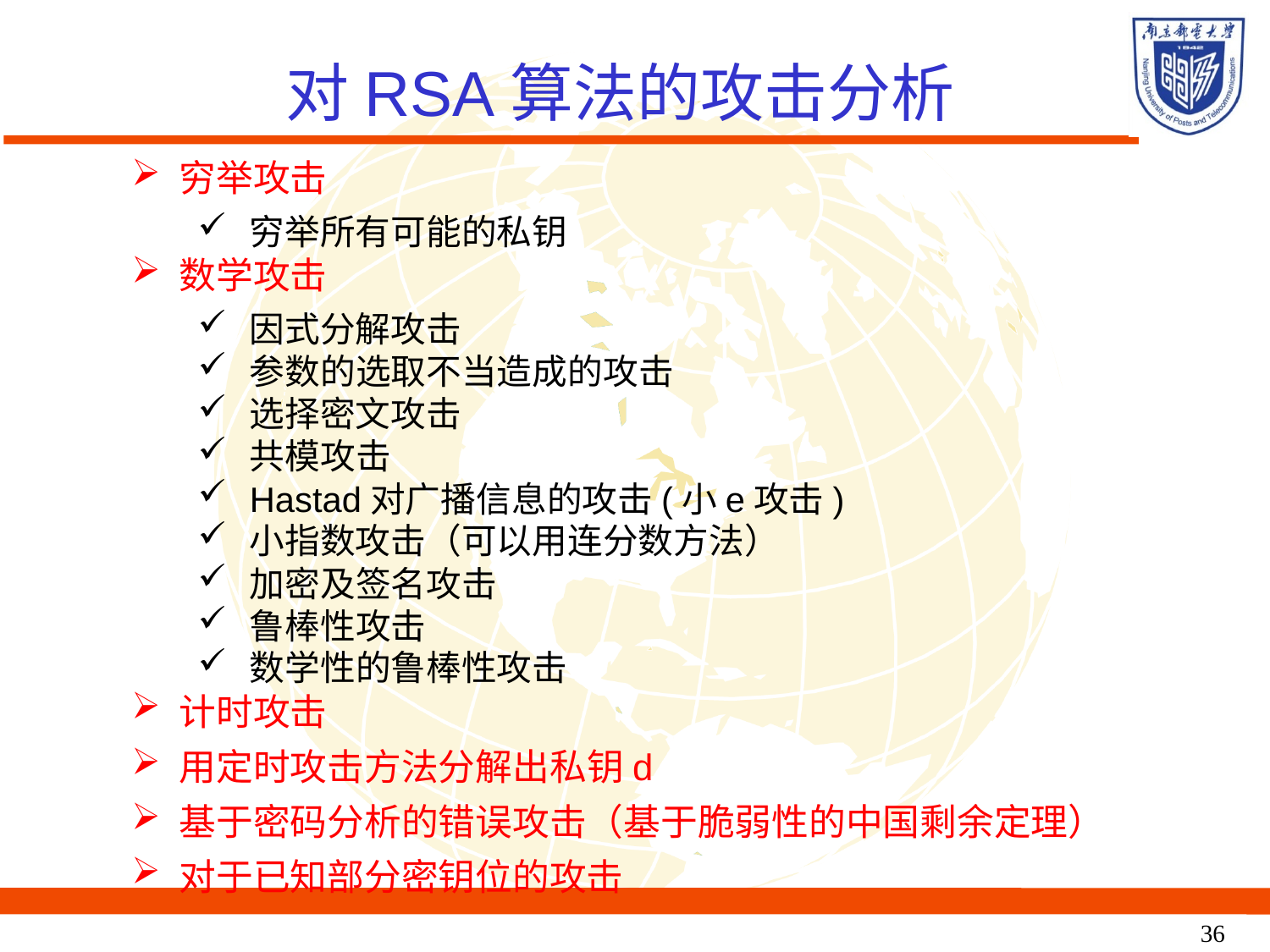

对RSA算法的攻击分析
穷举攻击
穷举所有可能的私钥
数学攻击
因式分解攻击
参数的选取不当造成的攻击
选择密文攻击
共模攻击
Hastad对广播信息的攻击(小e攻击)
小指数攻击（可以用连分数方法）
加密及签名攻击
鲁棒性攻击
数学性的鲁棒性攻击
计时攻击
用定时攻击方法分解出私钥d
基于密码分析的错误攻击（基于脆弱性的中国剩余定理）
对于已知部分密钥位的攻击
36